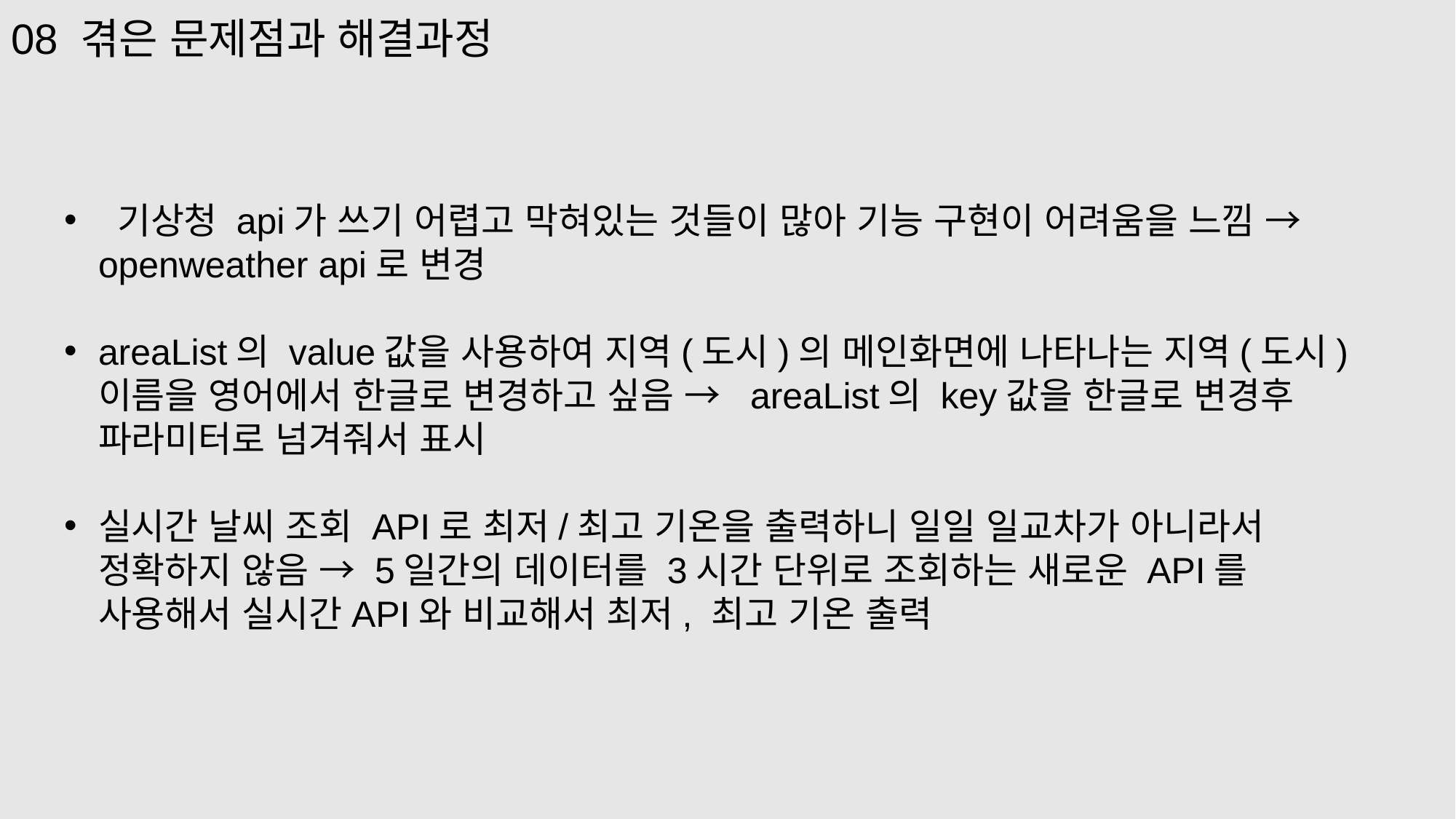

08 겪은 문제점과 해결과정
 기상청 api가 쓰기 어렵고 막혀있는 것들이 많아 기능 구현이 어려움을 느낌 → openweather api로 변경

areaList의 value값을 사용하여 지역(도시)의 메인화면에 나타나는 지역(도시)이름을 영어에서 한글로 변경하고 싶음 →  areaList의 key값을 한글로 변경후 파라미터로 넘겨줘서 표시

실시간 날씨 조회 API로 최저/최고 기온을 출력하니 일일 일교차가 아니라서 정확하지 않음 → 5일간의 데이터를 3시간 단위로 조회하는 새로운 API를 사용해서 실시간API와 비교해서 최저, 최고 기온 출력